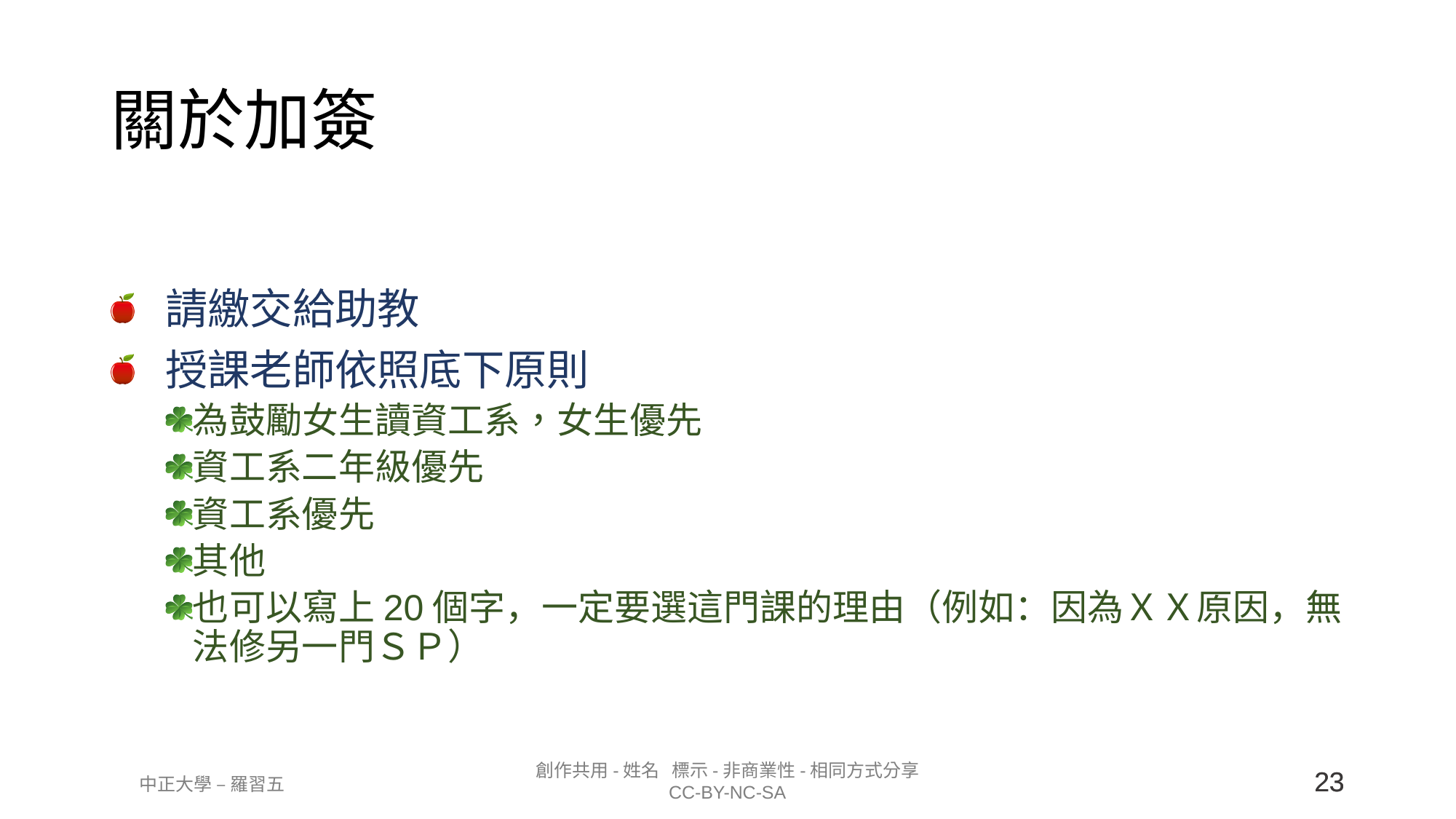

# 關於加簽
請繳交給助教
授課老師依照底下原則
為鼓勵女生讀資工系，女生優先
資工系二年級優先
資工系優先
其他
也可以寫上20個字，一定要選這門課的理由（例如：因為ＸＸ原因，無法修另一門ＳＰ）